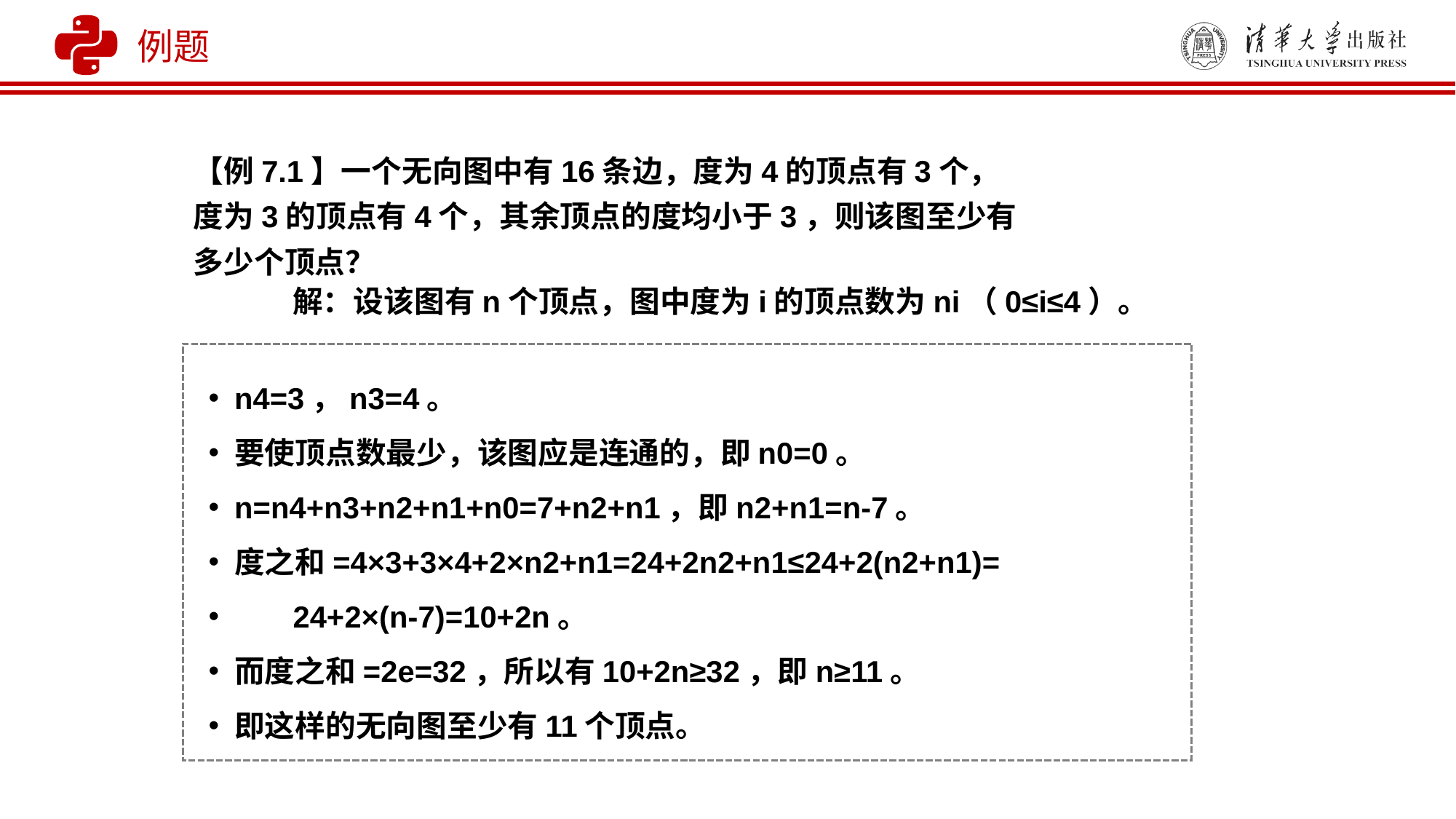

例题
【例7.1】一个无向图中有16条边，度为4的顶点有3个，度为3的顶点有4个，其余顶点的度均小于3，则该图至少有多少个顶点？
解：设该图有n个顶点，图中度为i的顶点数为ni（0≤i≤4）。
n4=3，n3=4。
要使顶点数最少，该图应是连通的，即n0=0。
n=n4+n3+n2+n1+n0=7+n2+n1，即n2+n1=n-7。
度之和=4×3+3×4+2×n2+n1=24+2n2+n1≤24+2(n2+n1)=
       24+2×(n-7)=10+2n。
而度之和=2e=32，所以有10+2n≥32，即n≥11。
即这样的无向图至少有11个顶点。